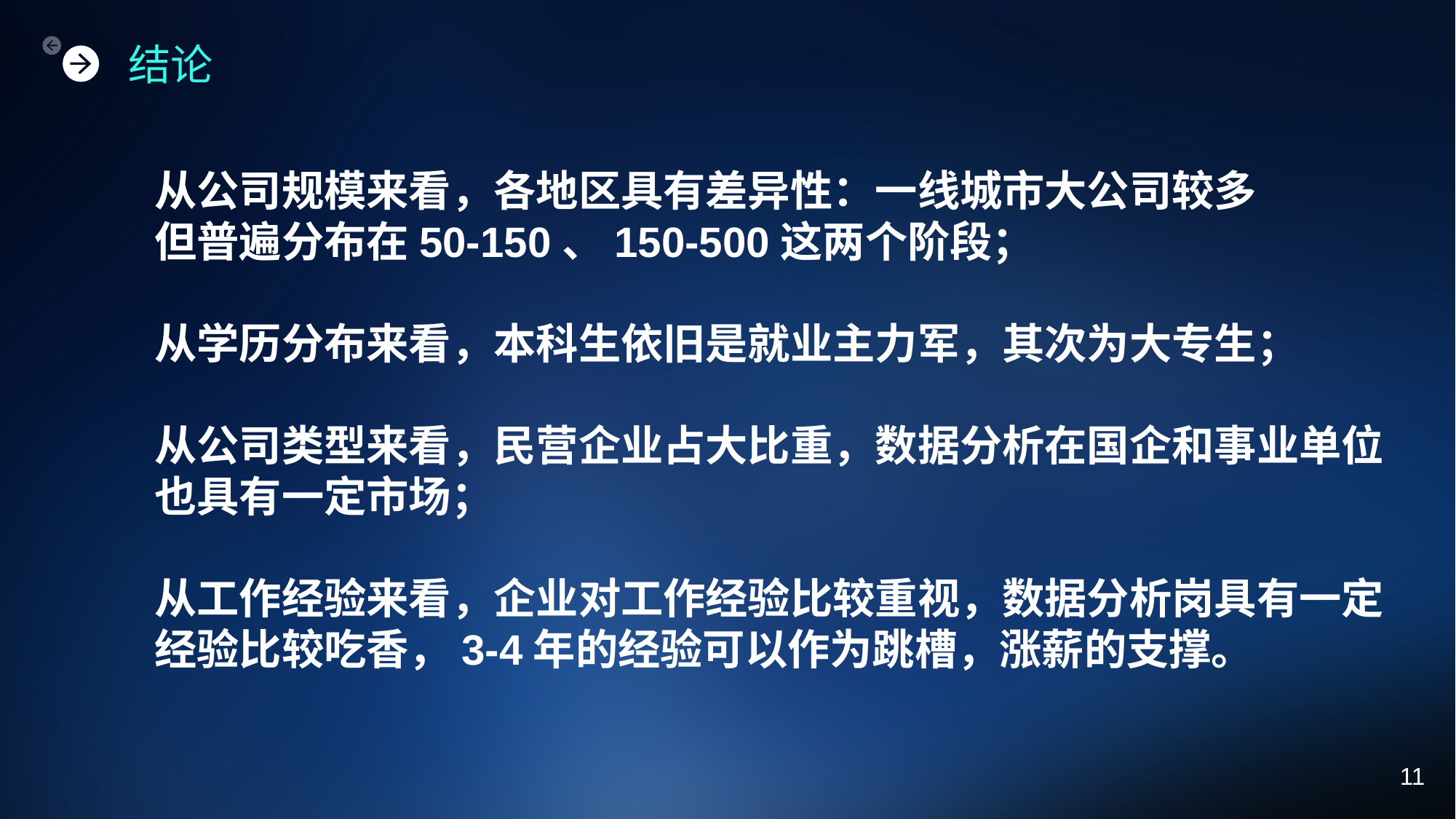

结论

从公司规模来看，各地区具有差异性：一线城市大公司较多
但普遍分布在50-150、150-500这两个阶段；

从学历分布来看，本科生依旧是就业主力军，其次为大专生；

从公司类型来看，民营企业占大比重，数据分析在国企和事业单位
也具有一定市场；

从工作经验来看，企业对工作经验比较重视，数据分析岗具有一定
经验比较吃香，3-4年的经验可以作为跳槽，涨薪的支撑。